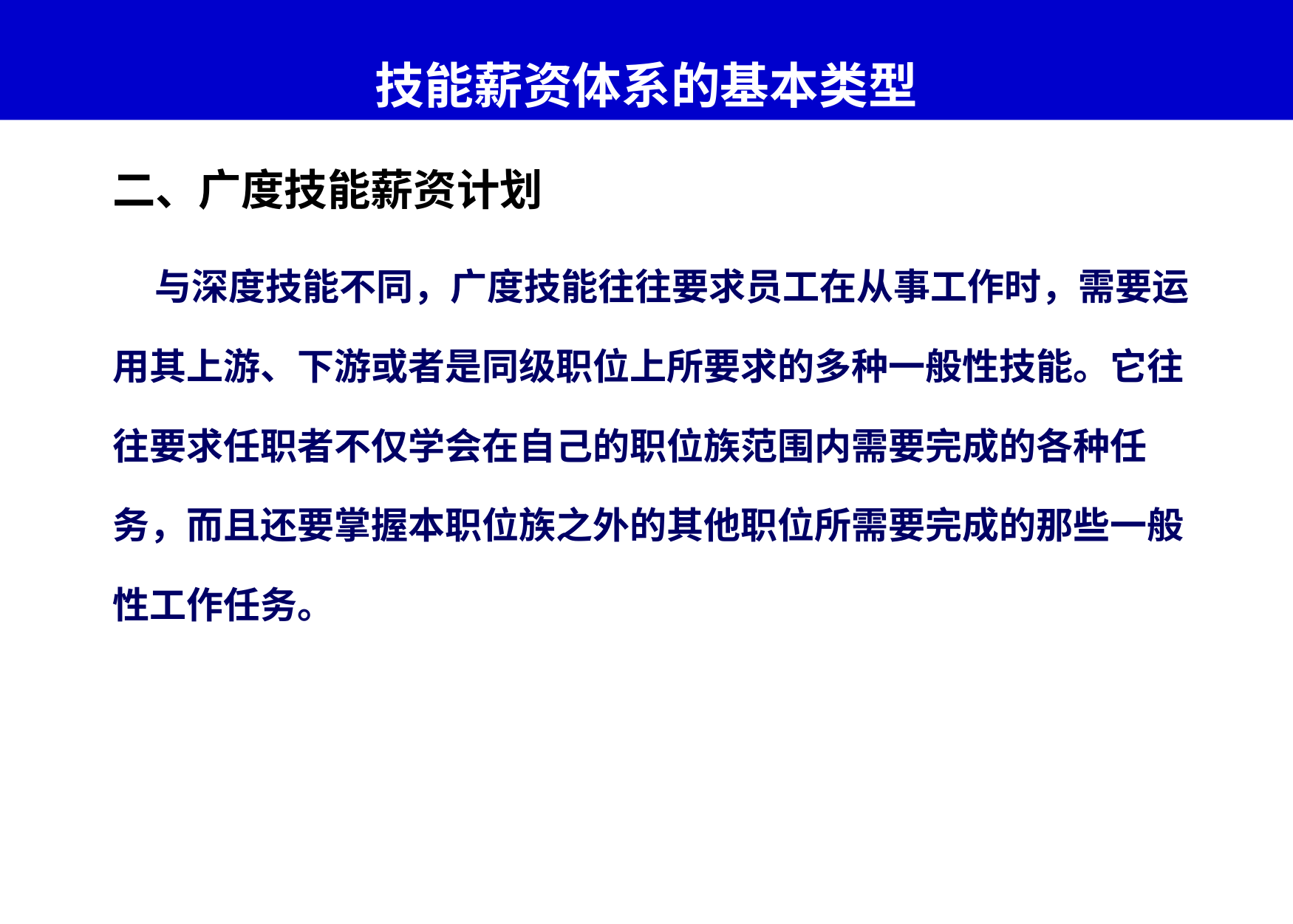

# 技能薪资体系的基本类型
二、广度技能薪资计划

    与深度技能不同，广度技能往往要求员工在从事工作时，需要运用其上游、下游或者是同级职位上所要求的多种一般性技能。它往往要求任职者不仅学会在自己的职位族范围内需要完成的各种任务，而且还要掌握本职位族之外的其他职位所需要完成的那些一般性工作任务。